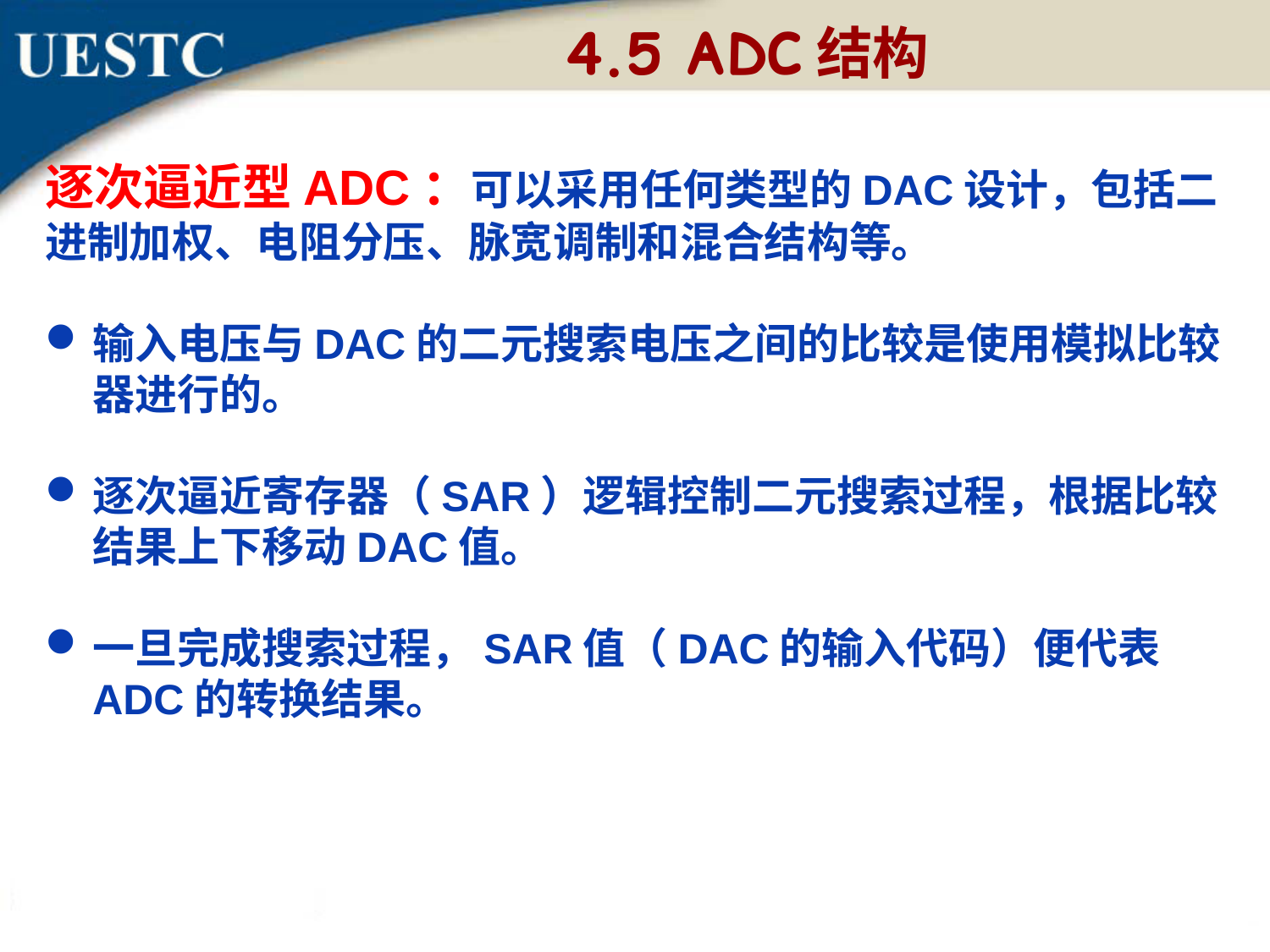

4.5 ADC结构
逐次逼近型ADC：可以采用任何类型的DAC设计，包括二进制加权、电阻分压、脉宽调制和混合结构等。

输入电压与DAC的二元搜索电压之间的比较是使用模拟比较器进行的。

逐次逼近寄存器（SAR）逻辑控制二元搜索过程，根据比较结果上下移动DAC值。

一旦完成搜索过程，SAR值（DAC的输入代码）便代表ADC的转换结果。